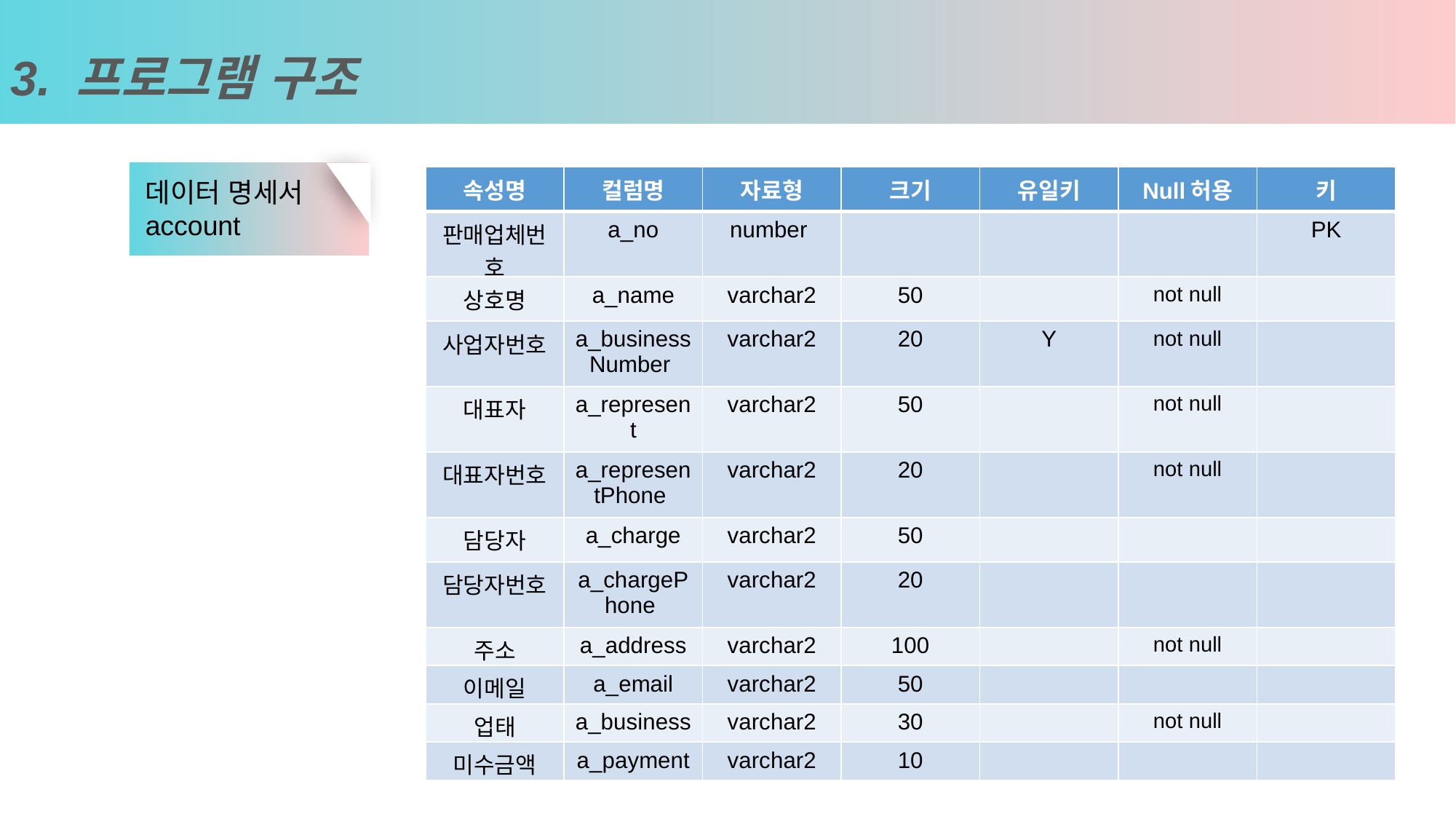

3. 프로그램 구조

| 속성명 | 컬럼명 | 자료형 | 크기 | 유일키 | Null허용 | 키 |
| --- | --- | --- | --- | --- | --- | --- |
| 판매업체번호 | a\_no | number |  |  |  | PK |
| 상호명 | a\_name | varchar2 | 50 |  | not null |  |
| 사업자번호 | a\_businessNumber | varchar2 | 20 | Y | not null |  |
| 대표자 | a\_represent | varchar2 | 50 |  | not null |  |
| 대표자번호 | a\_representPhone | varchar2 | 20 |  | not null |  |
| 담당자 | a\_charge | varchar2 | 50 |  |  |  |
| 담당자번호 | a\_chargePhone | varchar2 | 20 |  |  |  |
| 주소 | a\_address | varchar2 | 100 |  | not null |  |
| 이메일 | a\_email | varchar2 | 50 |  |  |  |
| 업태 | a\_business | varchar2 | 30 |  | not null |  |
| 미수금액 | a\_payment | varchar2 | 10 |  |  |  |
데이터 명세서
account